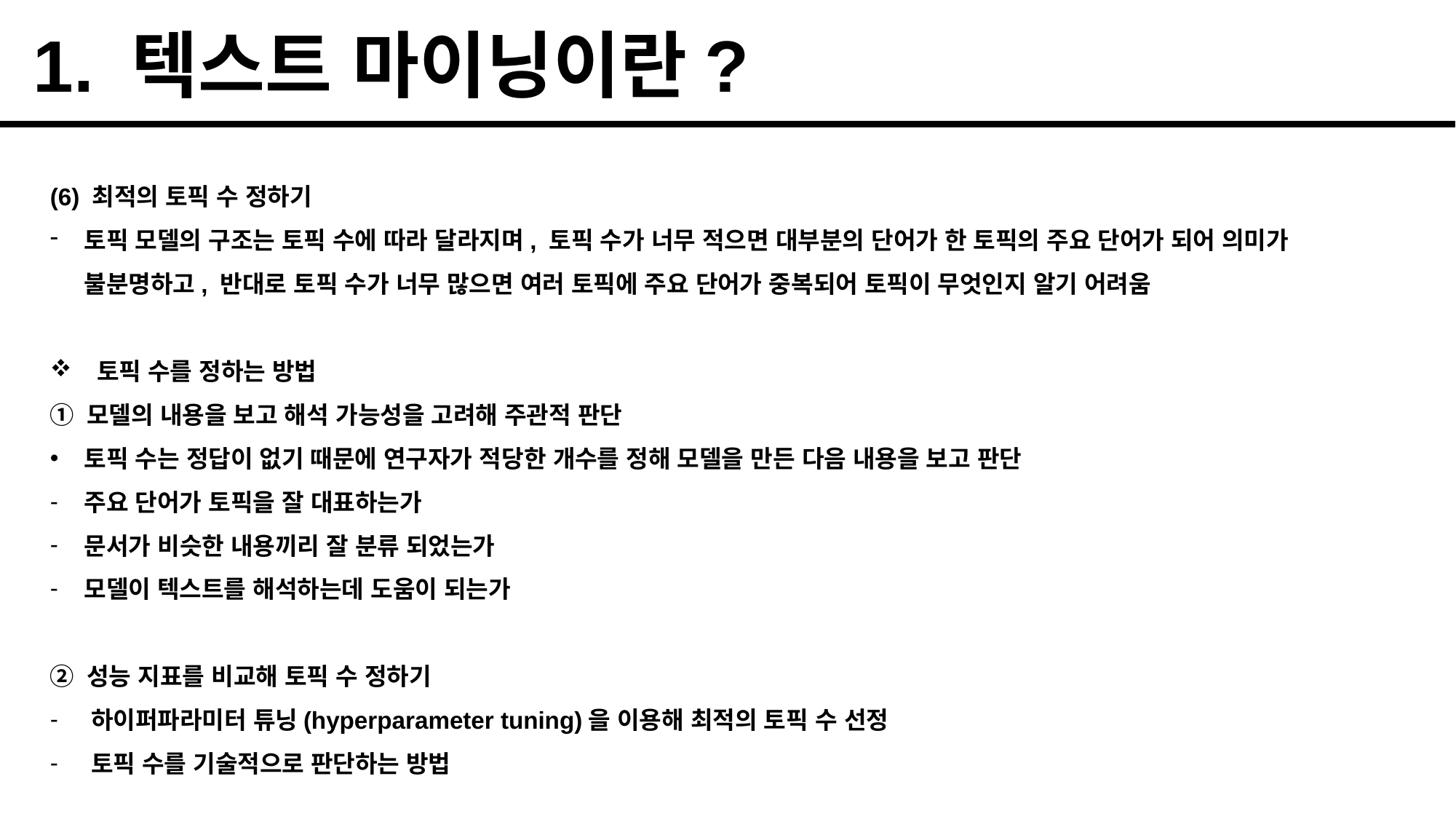

1. 텍스트 마이닝이란?
(6) 최적의 토픽 수 정하기
토픽 모델의 구조는 토픽 수에 따라 달라지며, 토픽 수가 너무 적으면 대부분의 단어가 한 토픽의 주요 단어가 되어 의미가 불분명하고, 반대로 토픽 수가 너무 많으면 여러 토픽에 주요 단어가 중복되어 토픽이 무엇인지 알기 어려움

 토픽 수를 정하는 방법
① 모델의 내용을 보고 해석 가능성을 고려해 주관적 판단
토픽 수는 정답이 없기 때문에 연구자가 적당한 개수를 정해 모델을 만든 다음 내용을 보고 판단
주요 단어가 토픽을 잘 대표하는가
문서가 비슷한 내용끼리 잘 분류 되었는가
모델이 텍스트를 해석하는데 도움이 되는가

② 성능 지표를 비교해 토픽 수 정하기
하이퍼파라미터 튜닝(hyperparameter tuning)을 이용해 최적의 토픽 수 선정
토픽 수를 기술적으로 판단하는 방법